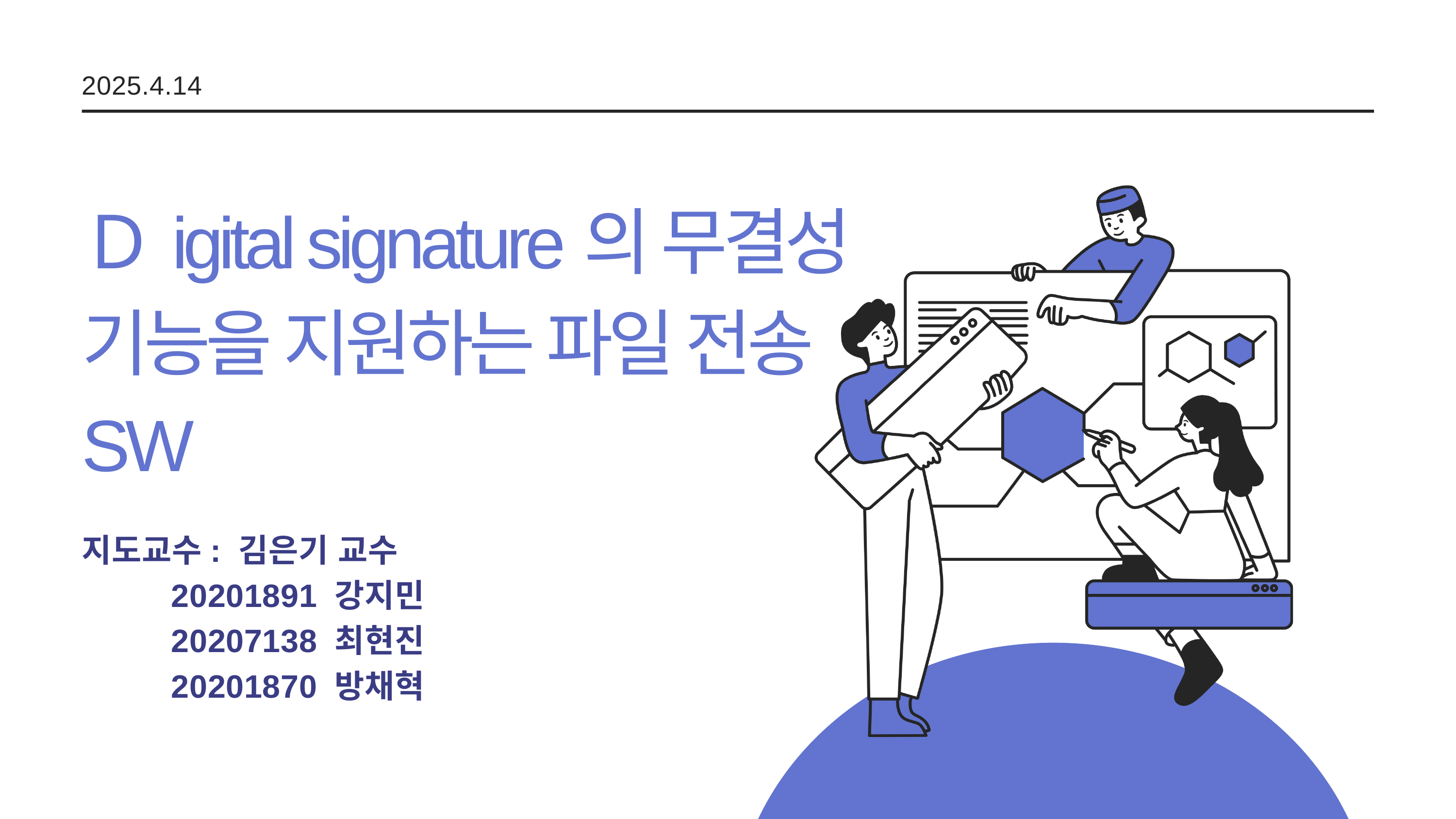

2025.4.14

Ｄigital signature의 무결성 기능을 지원하는 파일 전송 SW

지도교수: 김은기 교수
20201891 강지민
20207138 최현진
20201870 방채혁